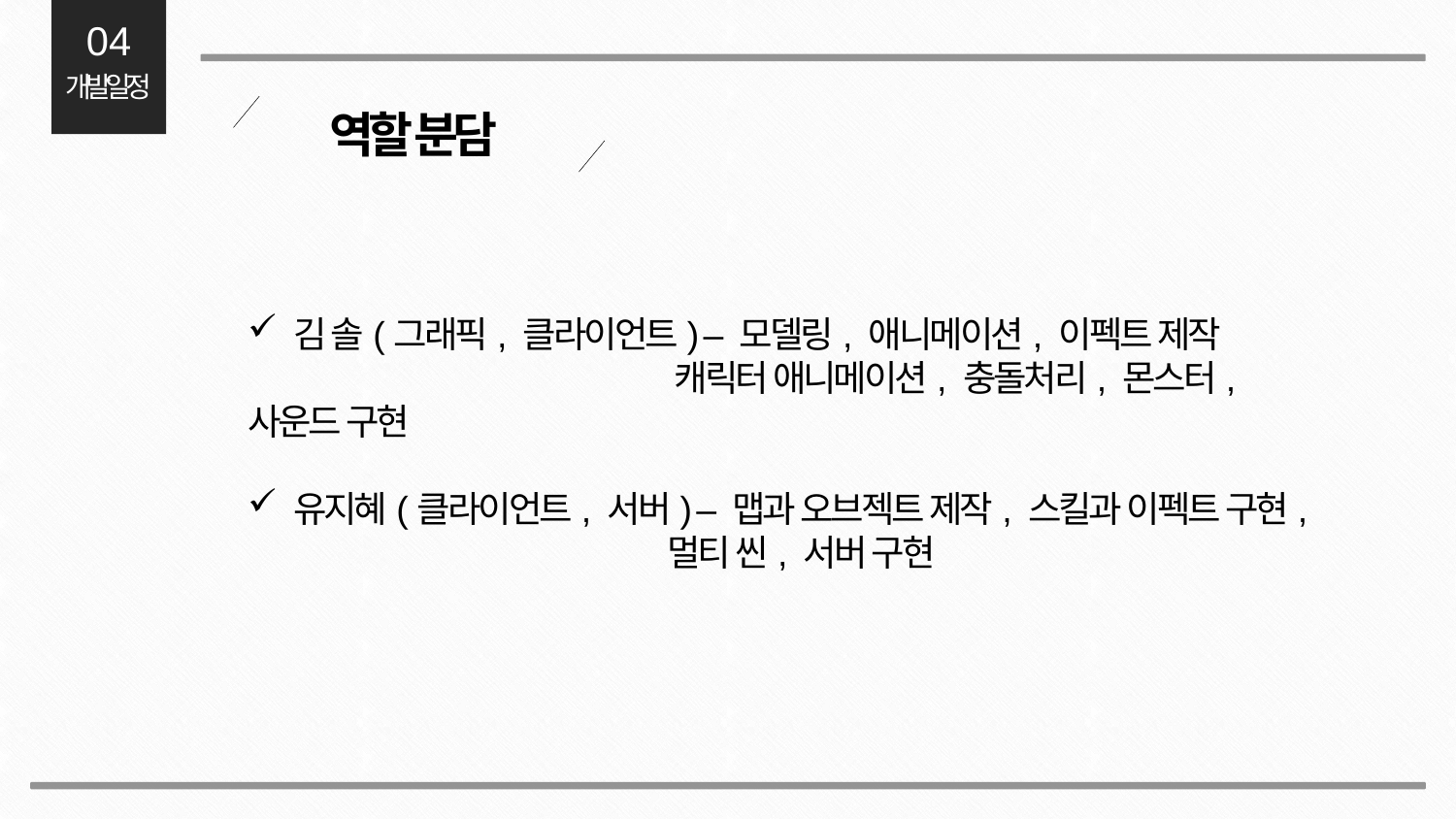

04

개발일정
역할 분담
김 솔(그래픽, 클라이언트) – 모델링, 애니메이션, 이펙트 제작
                                                          캐릭터 애니메이션, 충돌처리, 몬스터, 사운드 구현

유지혜(클라이언트, 서버) – 맵과 오브젝트 제작, 스킬과 이펙트 구현,
                                                         멀티 씬, 서버 구현